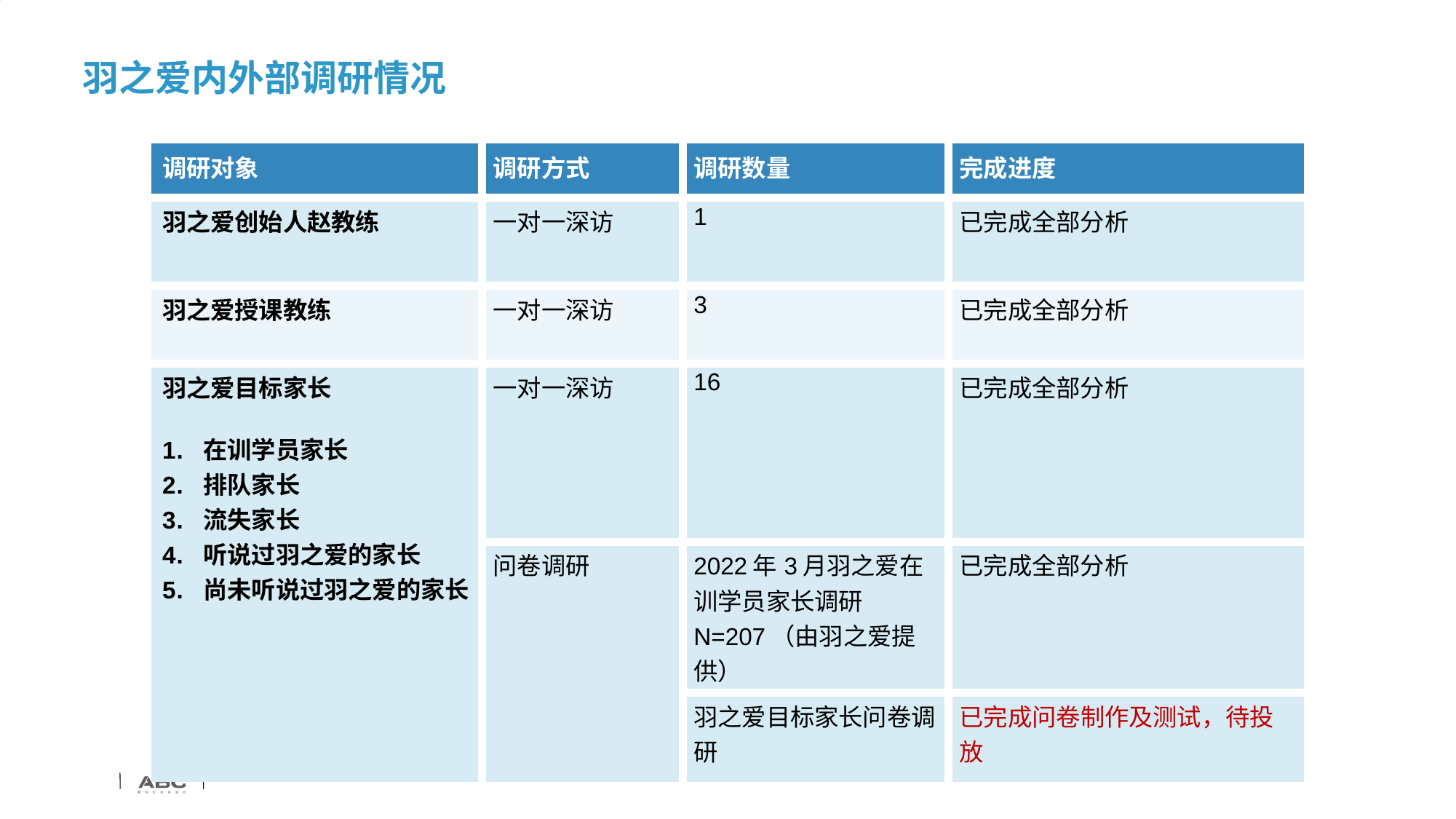

# 羽之爱内外部调研情况
| 调研对象 | 调研方式 | 调研数量 | 完成进度 |
| --- | --- | --- | --- |
| 羽之爱创始人赵教练 | 一对一深访 | 1 | 已完成全部分析 |
| 羽之爱授课教练 | 一对一深访 | 3 | 已完成全部分析 |
| 羽之爱目标家长 在训学员家长 排队家长 流失家长 听说过羽之爱的家长 尚未听说过羽之爱的家长 | 一对一深访 | 16 | 已完成全部分析 |
|  | 问卷调研 | 2022年3月羽之爱在训学员家长调研 N=207（由羽之爱提供） | 已完成全部分析 |
|  |  | 羽之爱目标家长问卷调研 | 已完成问卷制作及测试，待投放 |

8